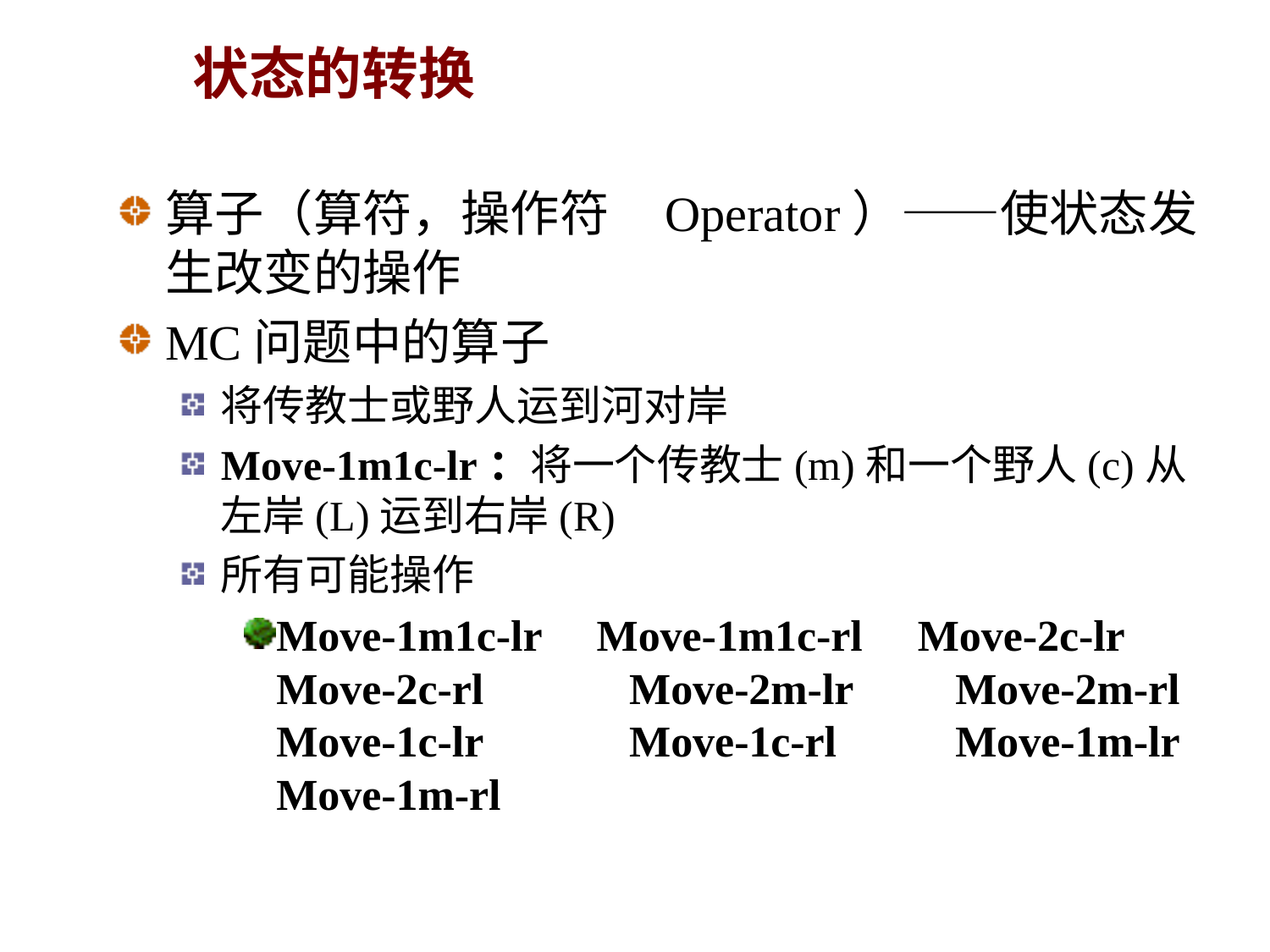

# 状态的转换
算子（算符，操作符    Operator）——使状态发生改变的操作
MC问题中的算子
将传教士或野人运到河对岸
Move-1m1c-lr：将一个传教士(m)和一个野人(c)从左岸(L)运到右岸(R)
所有可能操作
Move-1m1c-lr     Move-1m1c-rl     Move-2c-lr   Move-2c-rl	         Move-2m-lr	    Move-2m-rl  Move-1c-lr	         Move-1c-rl	    Move-1m-lr  Move-1m-rl